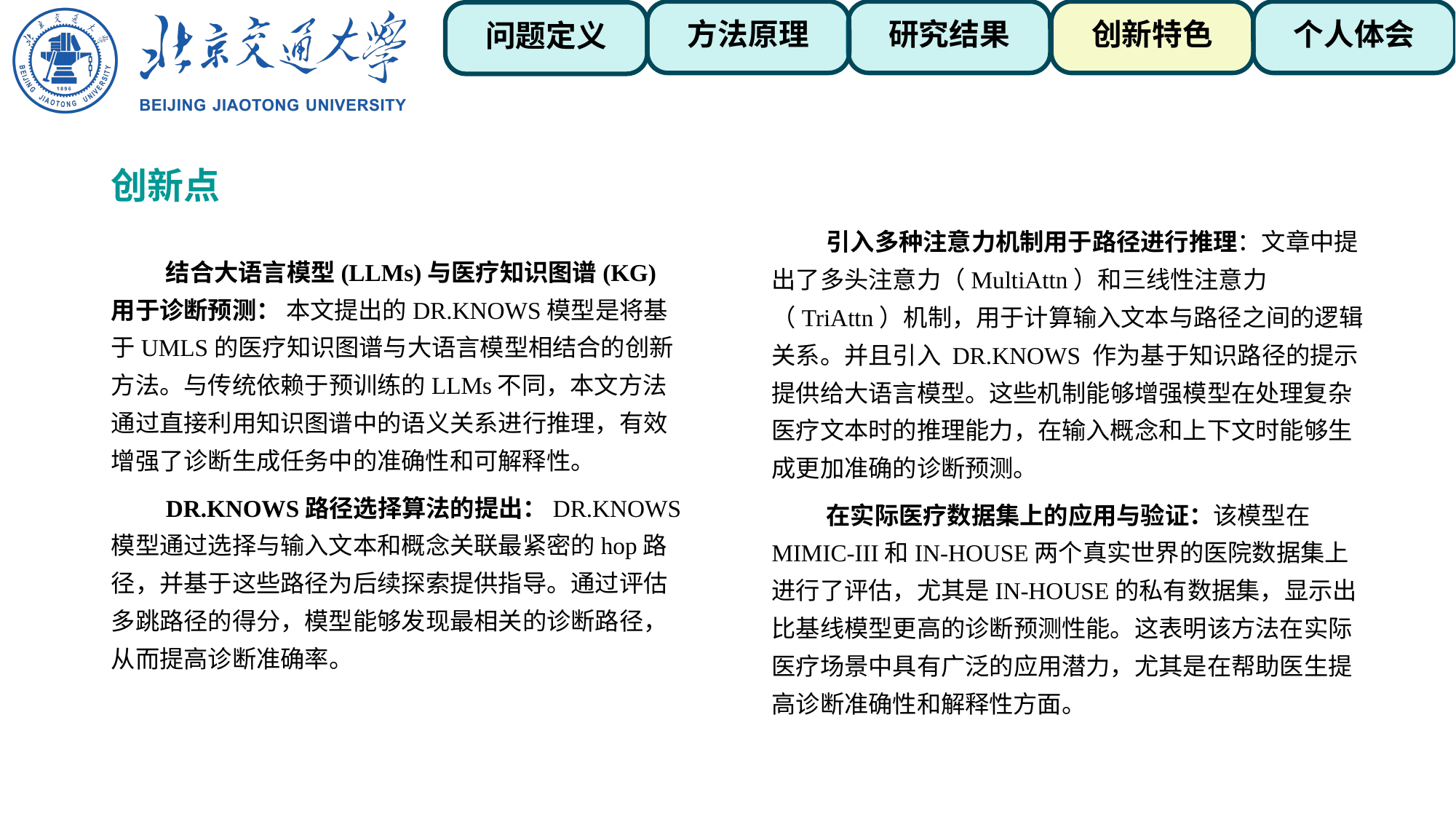

方法原理
研究结果
创新特色
个人体会
问题定义
创新点
引入多种注意力机制用于路径进行推理：文章中提出了多头注意力（MultiAttn）和三线性注意力（TriAttn）机制，用于计算输入文本与路径之间的逻辑关系。并且引入 DR.KNOWS 作为基于知识路径的提示提供给大语言模型。这些机制能够增强模型在处理复杂医疗文本时的推理能力，在输入概念和上下文时能够生成更加准确的诊断预测。
在实际医疗数据集上的应用与验证：该模型在MIMIC-III和IN-HOUSE两个真实世界的医院数据集上进行了评估，尤其是IN-HOUSE的私有数据集，显示出比基线模型更高的诊断预测性能。这表明该方法在实际医疗场景中具有广泛的应用潜力，尤其是在帮助医生提高诊断准确性和解释性方面。
结合大语言模型(LLMs)与医疗知识图谱(KG)用于诊断预测： 本文提出的DR.KNOWS模型是将基于UMLS的医疗知识图谱与大语言模型相结合的创新方法。与传统依赖于预训练的LLMs不同，本文方法通过直接利用知识图谱中的语义关系进行推理，有效增强了诊断生成任务中的准确性和可解释性。
DR.KNOWS路径选择算法的提出：DR.KNOWS 模型通过选择与输入文本和概念关联最紧密的hop路径，并基于这些路径为后续探索提供指导。通过评估多跳路径的得分，模型能够发现最相关的诊断路径，从而提高诊断准确率。